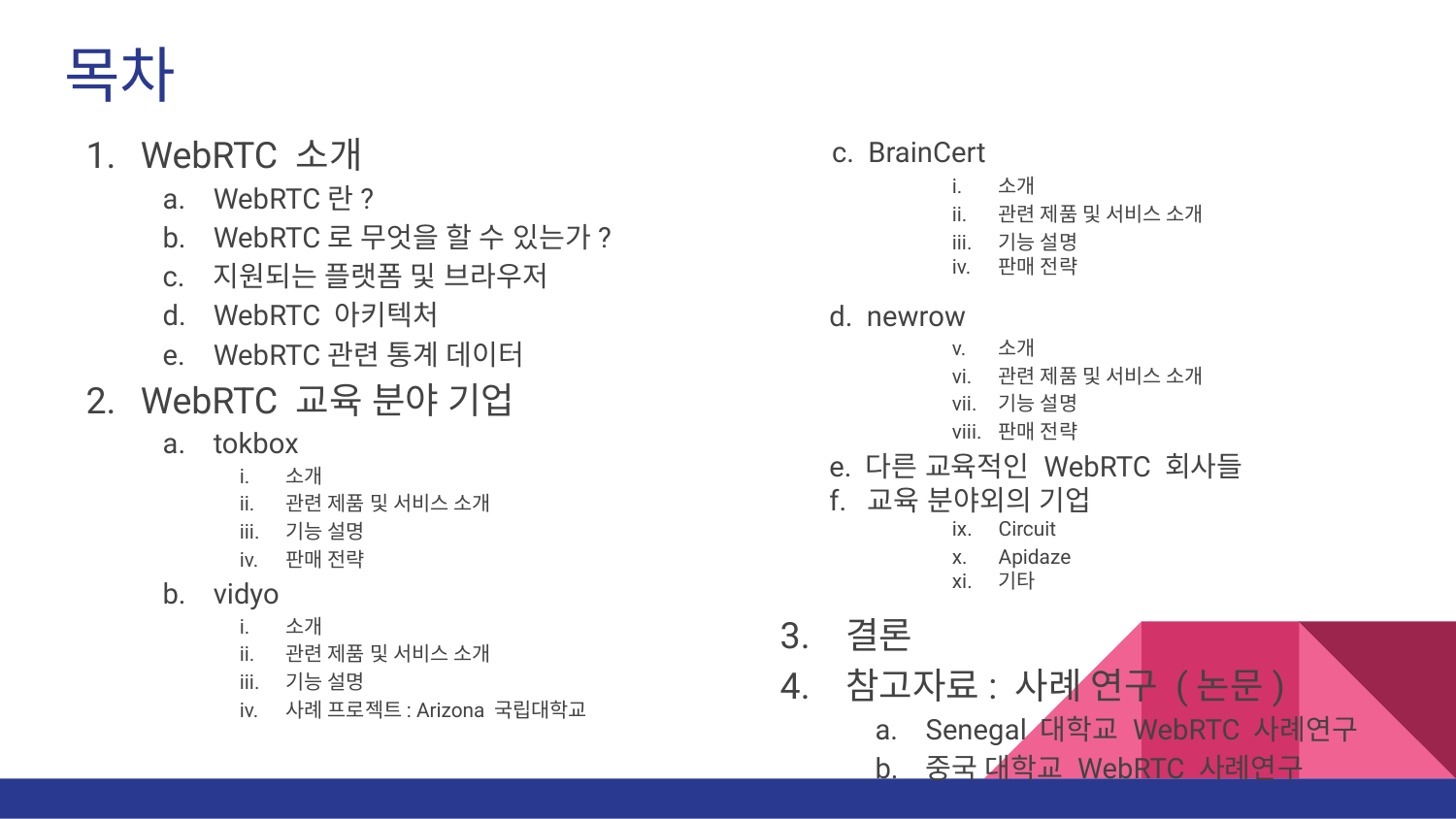

# 목차
WebRTC 소개
WebRTC란?
WebRTC로 무엇을 할 수 있는가?
지원되는 플랫폼 및 브라우저
WebRTC 아키텍처
WebRTC관련 통계 데이터
WebRTC 교육 분야 기업
tokbox
소개
관련 제품 및 서비스 소개
기능 설명
판매 전략
vidyo
소개
관련 제품 및 서비스 소개
기능 설명
사례 프로젝트: Arizona 국립대학교

      c.  BrainCert
소개
관련 제품 및 서비스 소개
기능 설명
판매 전략
       d.  newrow
소개
관련 제품 및 서비스 소개
기능 설명
판매 전략
       e. 다른 교육적인 WebRTC 회사들
       f.  교육 분야외의 기업
Circuit
Apidaze
기타
3.   결론
4.   참고자료: 사례 연구 (논문)
Senegal 대학교 WebRTC 사례연구
중국 대학교 WebRTC 사례연구